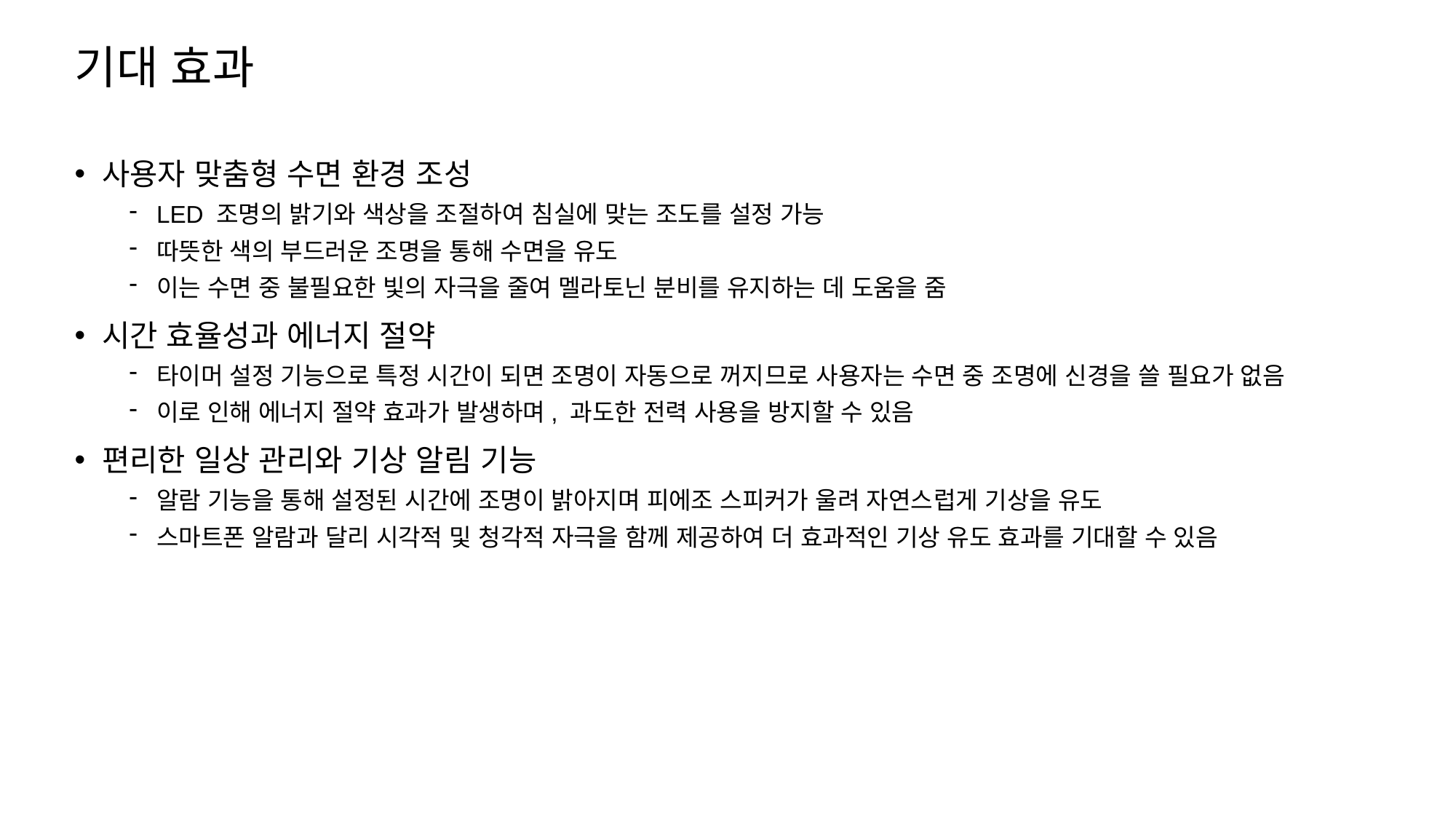

# 기대 효과
사용자 맞춤형 수면 환경 조성
LED 조명의 밝기와 색상을 조절하여 침실에 맞는 조도를 설정 가능
따뜻한 색의 부드러운 조명을 통해 수면을 유도
이는 수면 중 불필요한 빛의 자극을 줄여 멜라토닌 분비를 유지하는 데 도움을 줌
시간 효율성과 에너지 절약
타이머 설정 기능으로 특정 시간이 되면 조명이 자동으로 꺼지므로 사용자는 수면 중 조명에 신경을 쓸 필요가 없음
이로 인해 에너지 절약 효과가 발생하며, 과도한 전력 사용을 방지할 수 있음
편리한 일상 관리와 기상 알림 기능
알람 기능을 통해 설정된 시간에 조명이 밝아지며 피에조 스피커가 울려 자연스럽게 기상을 유도
스마트폰 알람과 달리 시각적 및 청각적 자극을 함께 제공하여 더 효과적인 기상 유도 효과를 기대할 수 있음